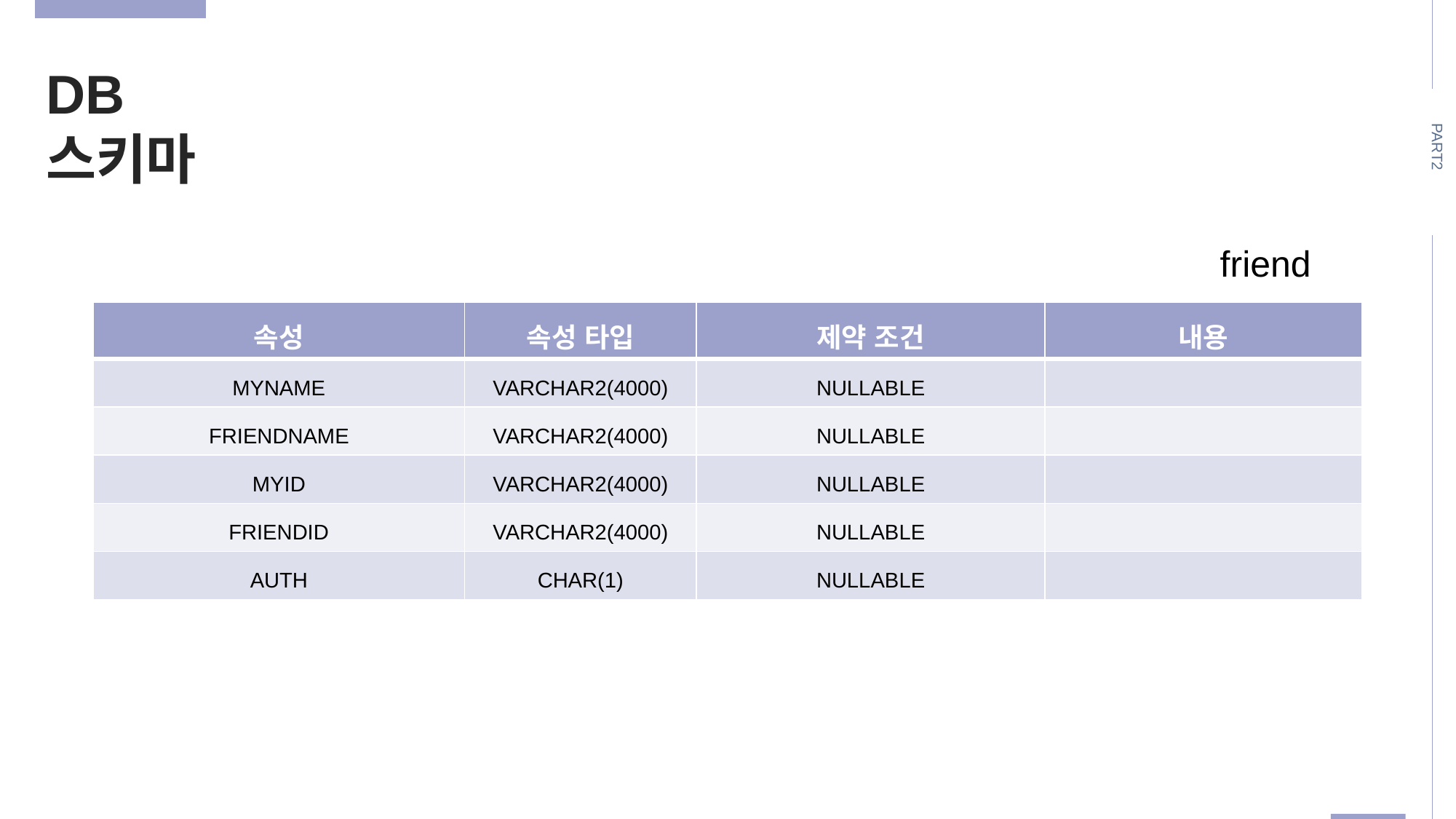

DB스키마
PART2
friend
| 속성 | 속성 타입 | 제약 조건 | 내용 |
| --- | --- | --- | --- |
| MYNAME | VARCHAR2(4000) | NULLABLE |  |
| FRIENDNAME | VARCHAR2(4000) | NULLABLE |  |
| MYID | VARCHAR2(4000) | NULLABLE |  |
| FRIENDID | VARCHAR2(4000) | NULLABLE |  |
| AUTH | CHAR(1) | NULLABLE |  |